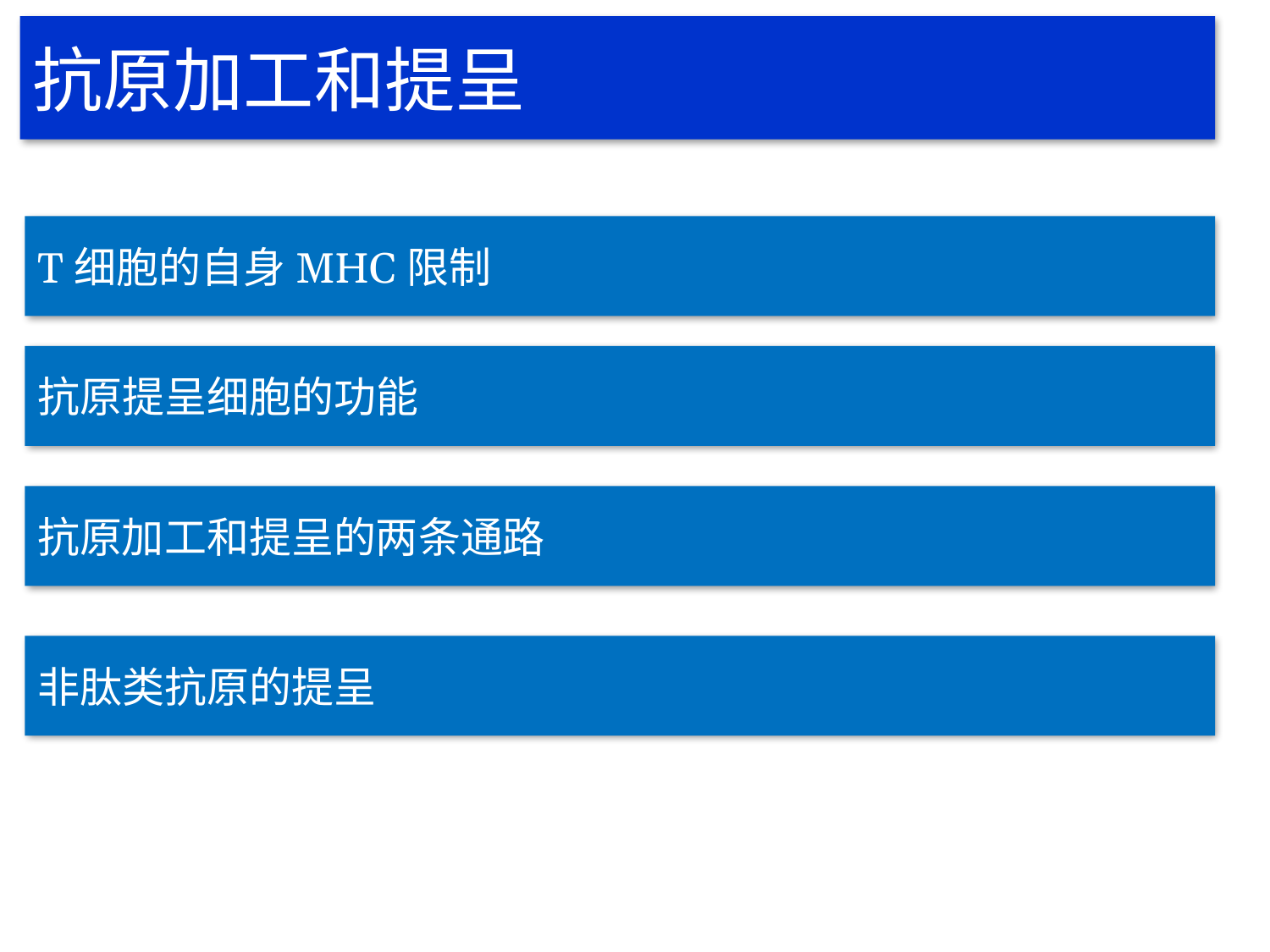

抗原加工和提呈
T细胞的自身MHC限制
抗原提呈细胞的功能
抗原加工和提呈的两条通路
非肽类抗原的提呈